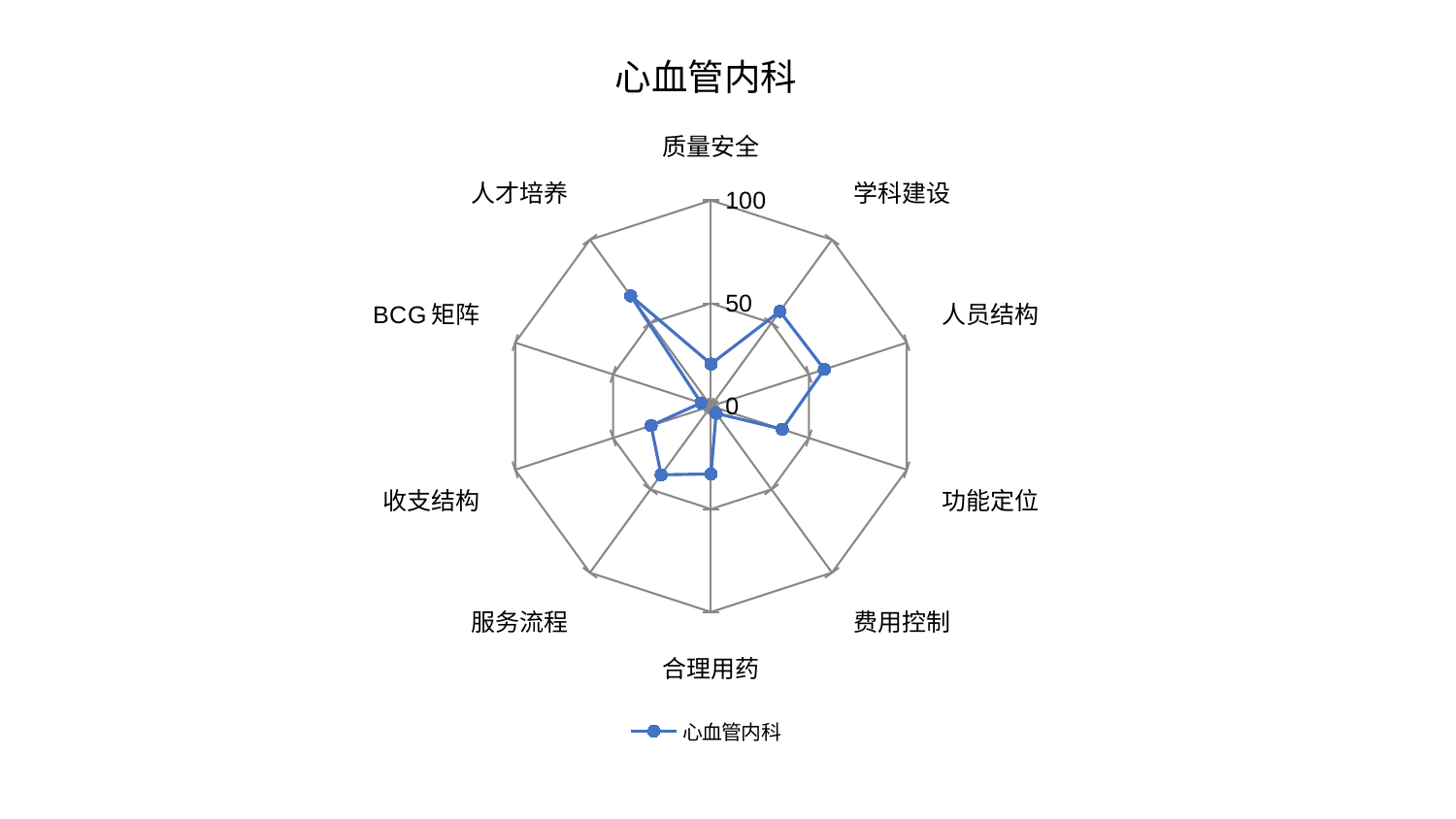

### Chart: 心血管内科

| Category | 心血管内科 |
|---|---|
| 质量安全 | 20.506498558976983 |
| 学科建设 | 56.94864213797216 |
| 人员结构 | 57.896476641563595 |
| 功能定位 | 36.39295421635628 |
| 费用控制 | 4.290246118503822 |
| 合理用药 | 32.95035987704259 |
| 服务流程 | 41.22128212647199 |
| 收支结构 | 30.593057571845748 |
| BCG矩阵 | 5.061473918421895 |
| 人才培养 | 66.2998003089109 |
147